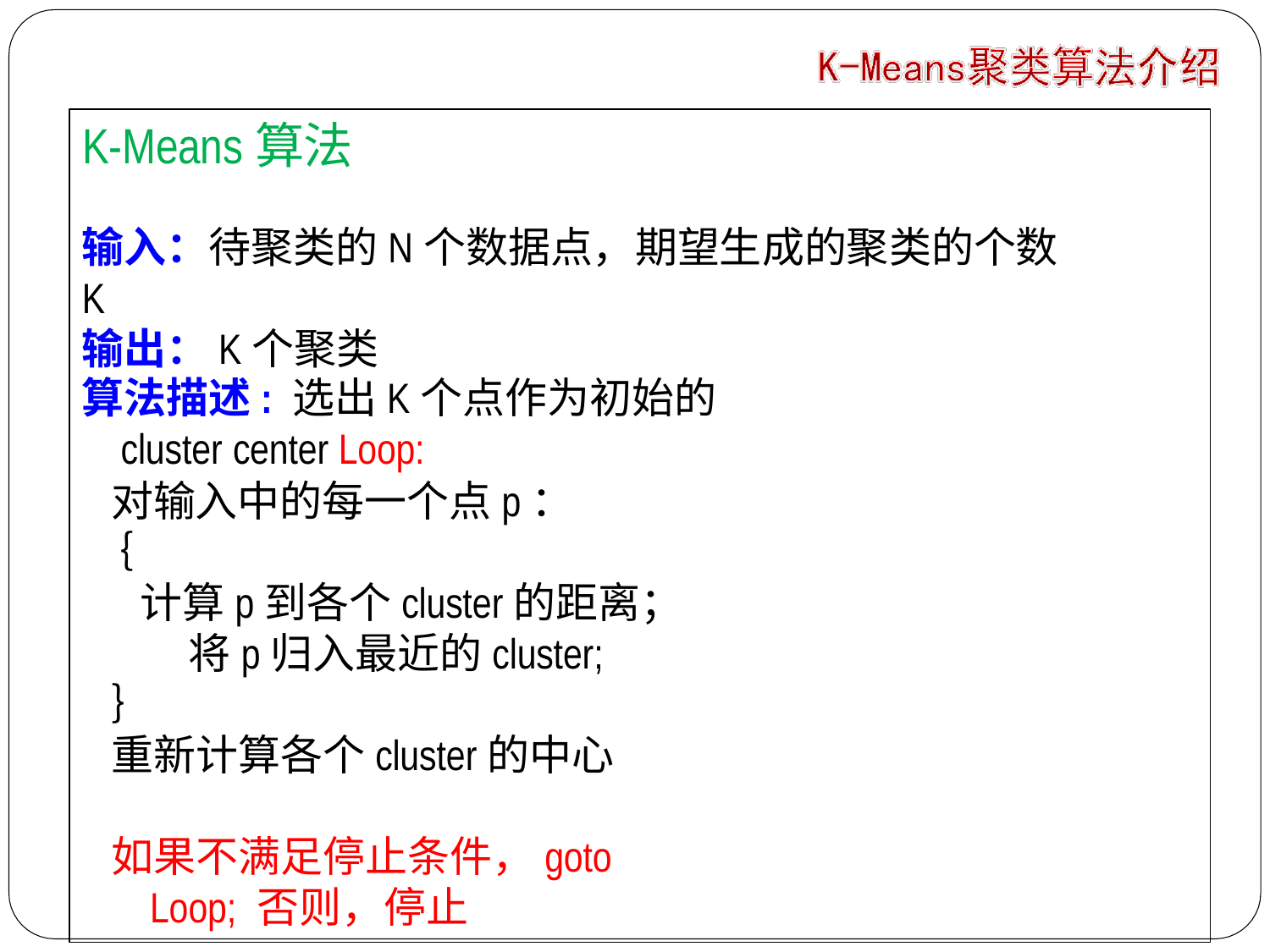

# K-Means算法

输入：待聚类的N个数据点，期望生成的聚类的个数K
输出：K个聚类
算法描述: 选出K个点作为初始的cluster center Loop:
对输入中的每一个点p：
｛
计算p到各个cluster的距离； 将p归入最近的cluster;
｝
重新计算各个cluster的中心

如果不满足停止条件，goto Loop; 否则，停止